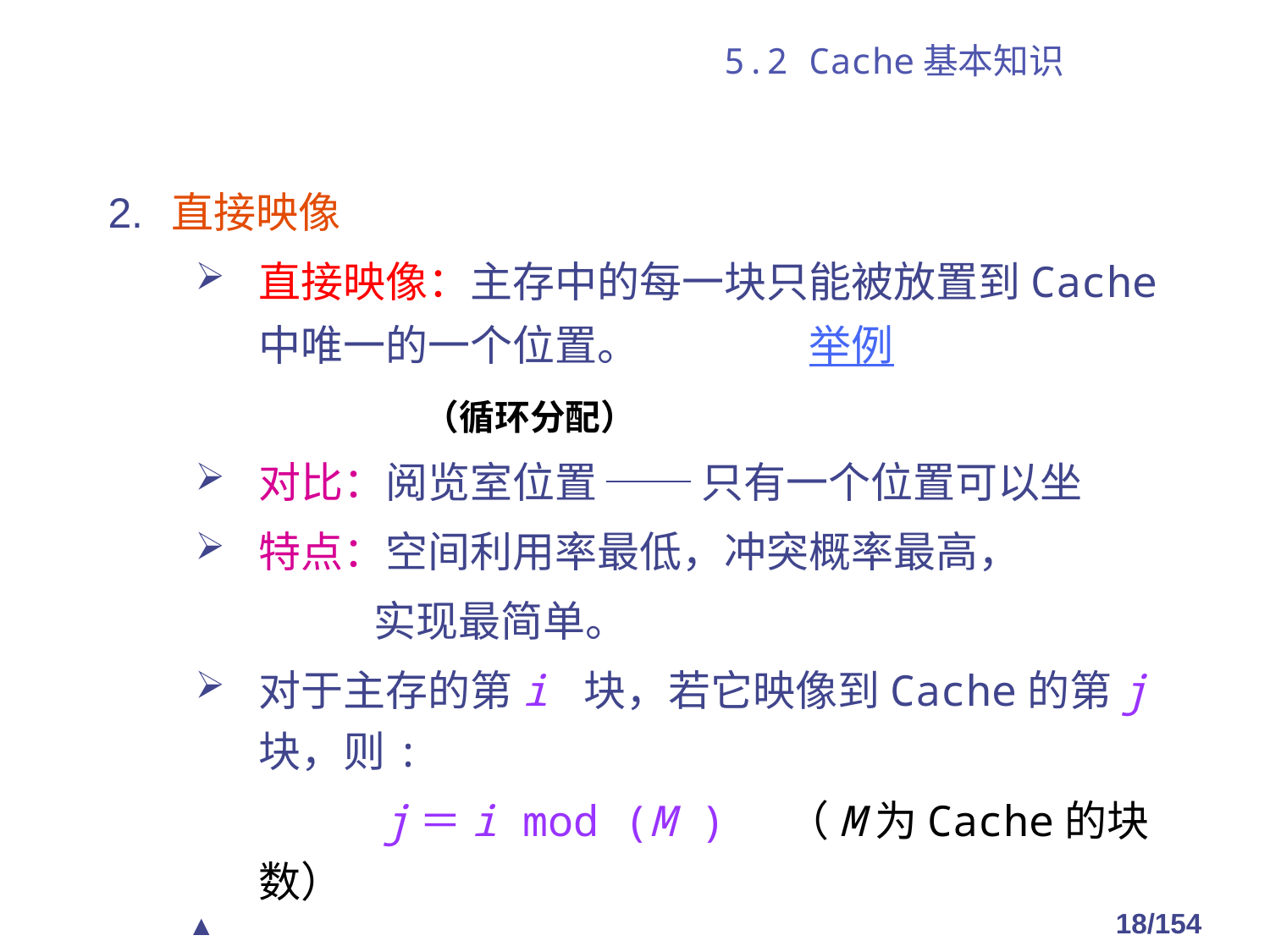

# 5.2 Cache基本知识
直接映像
直接映像：主存中的每一块只能被放置到Cache中唯一的一个位置。　　　　举例
　　　　（循环分配）
对比：阅览室位置 ── 只有一个位置可以坐
特点：空间利用率最低，冲突概率最高，
　　　　 实现最简单。
对于主存的第i 块，若它映像到Cache的第j 块，则:
　　　　 j＝i mod (M )  （M为Cache的块数）